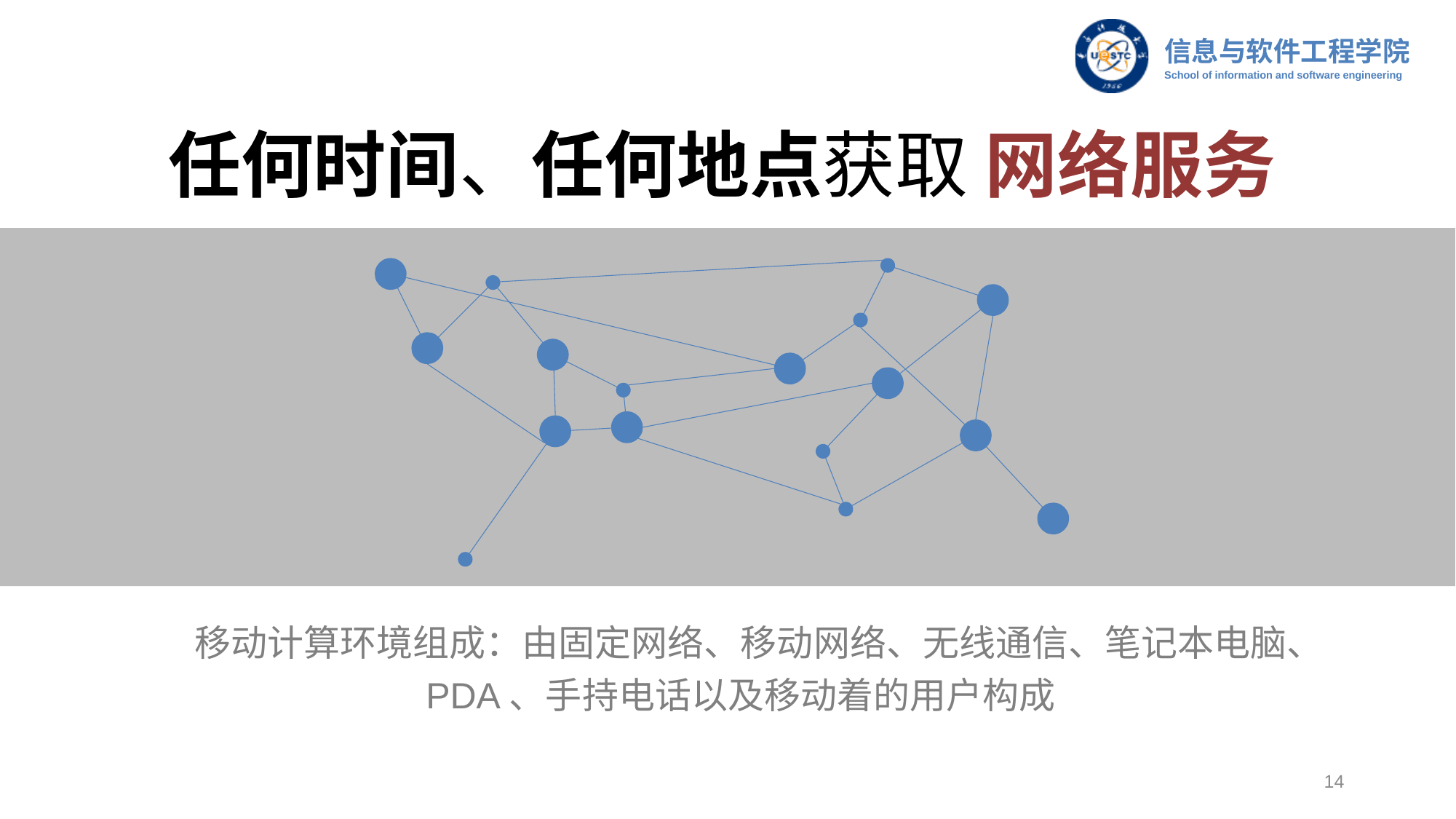

任何时间、任何地点获取 网络服务

移动计算环境组成：由固定网络、移动网络、无线通信、笔记本电脑、PDA、手持电话以及移动着的用户构成
14